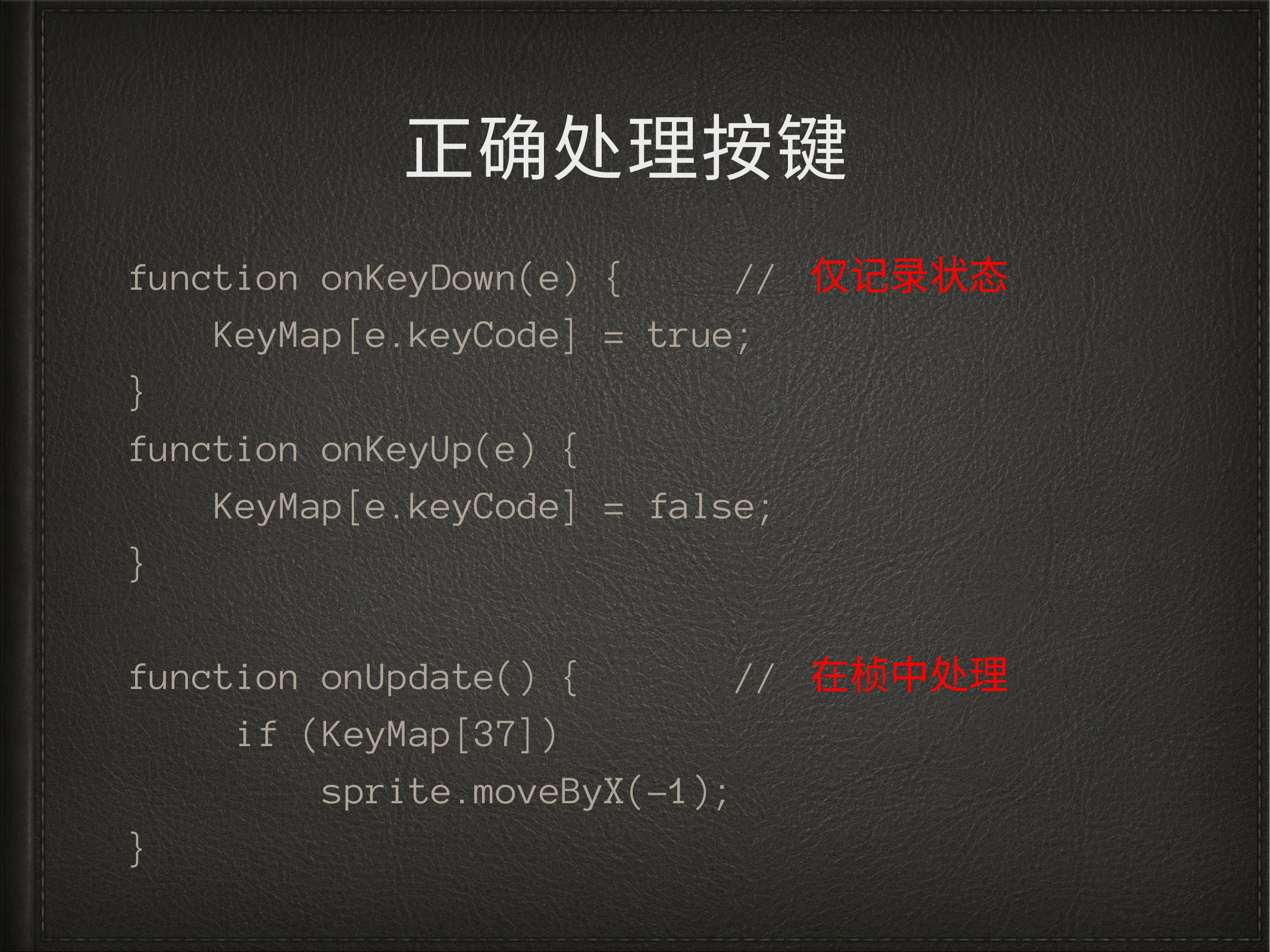

# 正确处理按键
function onKeyDown(e) {     // 仅记录状态
    KeyMap[e.keyCode] = true;
}
function onKeyUp(e) {
    KeyMap[e.keyCode] = false;
}

function onUpdate() {       // 在桢中处理
     if (KeyMap[37])
         sprite.moveByX(-1);
}